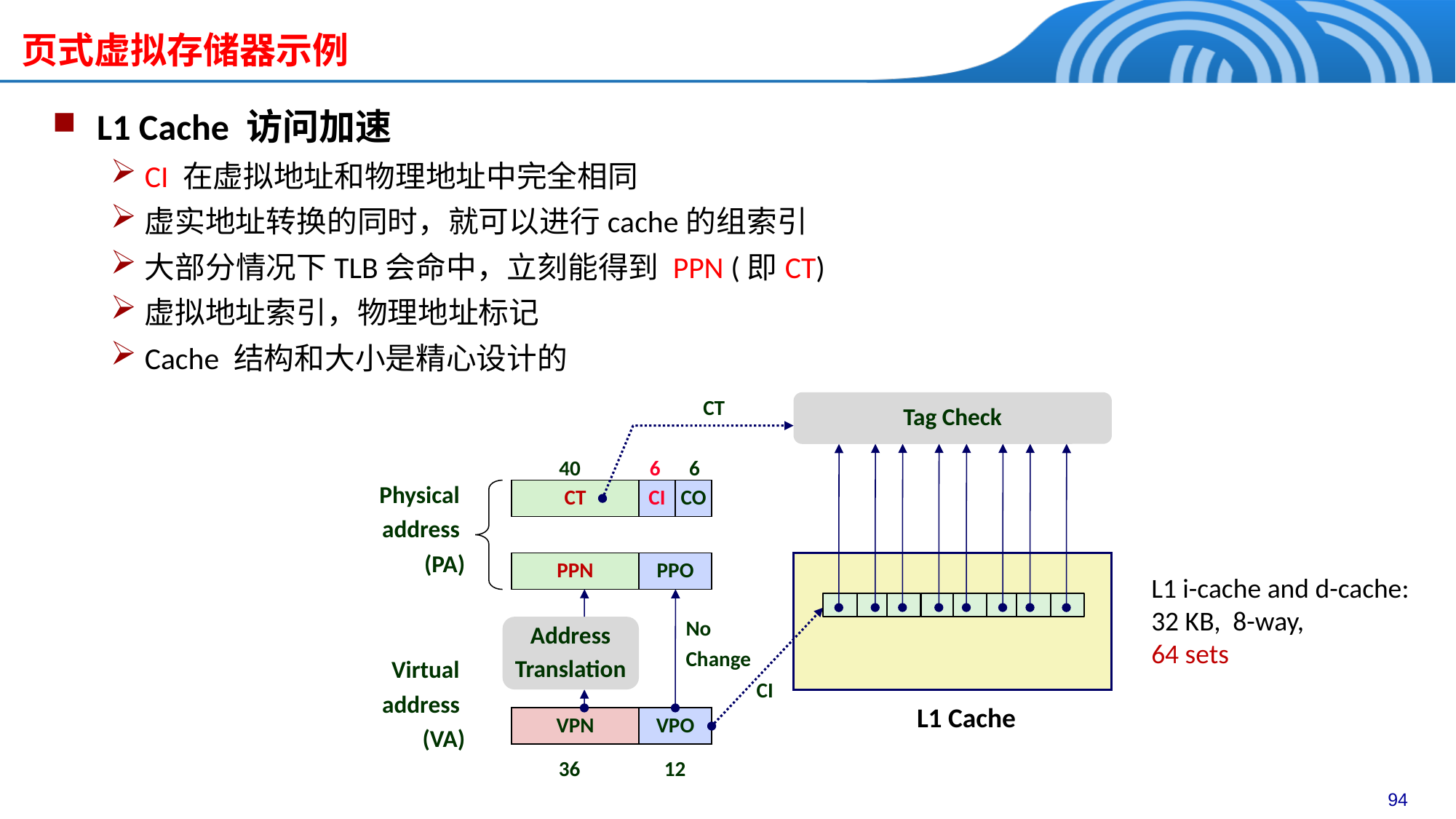

# 页式虚拟存储器示例
L1 Cache 访问加速
CI 在虚拟地址和物理地址中完全相同
虚实地址转换的同时，就可以进行cache的组索引
大部分情况下TLB会命中，立刻能得到 PPN (即CT)
虚拟地址索引，物理地址标记
Cache 结构和大小是精心设计的
CT
Tag Check

40
6
6
Physical
address
(PA)

CT
CI
CO
PPN
PPO

No
Change
Address
Translation
Virtual
address
(VA)
CI

L1 Cache
VPN
VPO
36
12
L1 i-cache and d-cache:
32 KB,  8-way,
64 sets